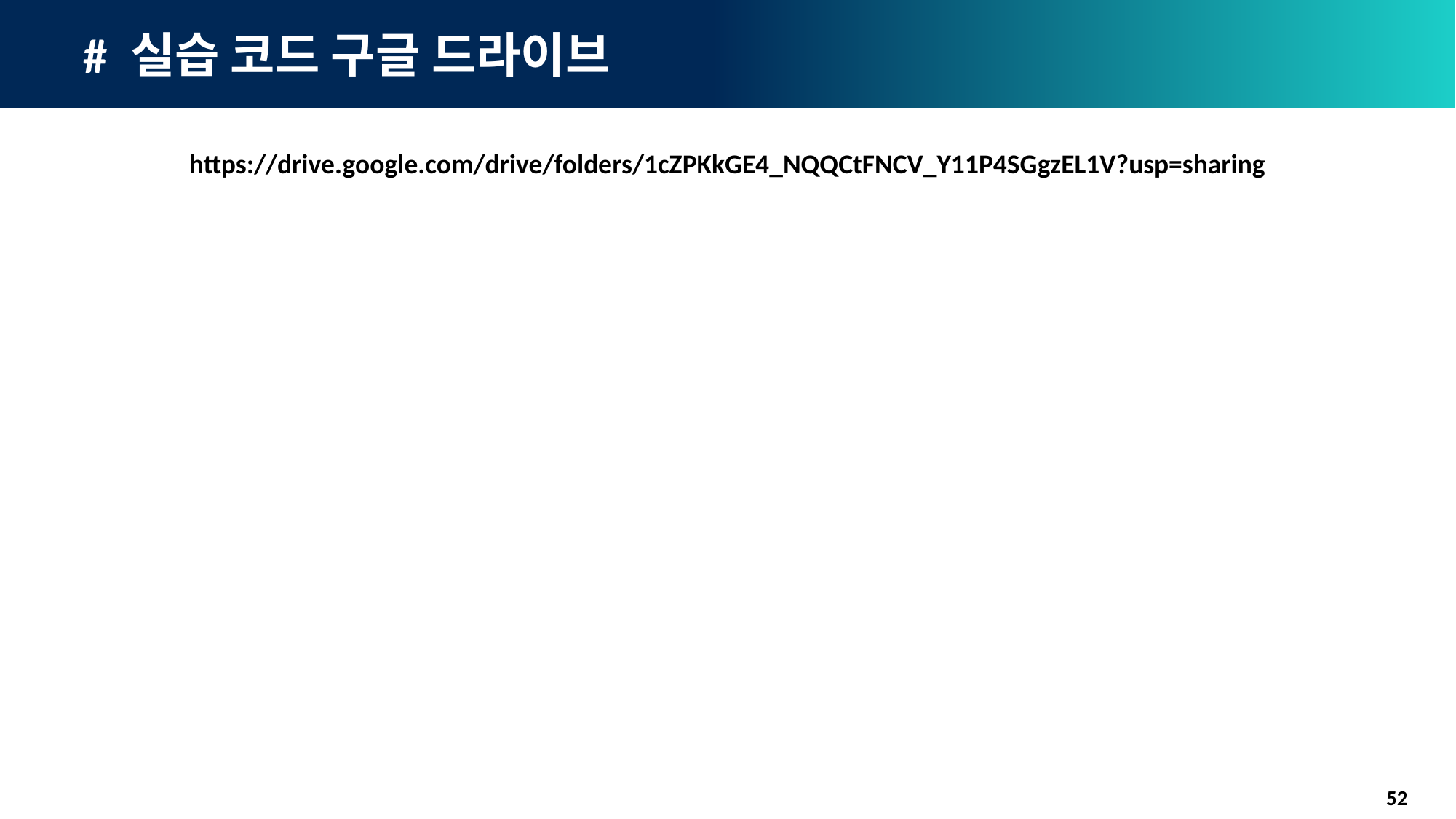

# # 실습 코드 구글 드라이브
https://drive.google.com/drive/folders/1cZPKkGE4_NQQCtFNCV_Y11P4SGgzEL1V?usp=sharing
52